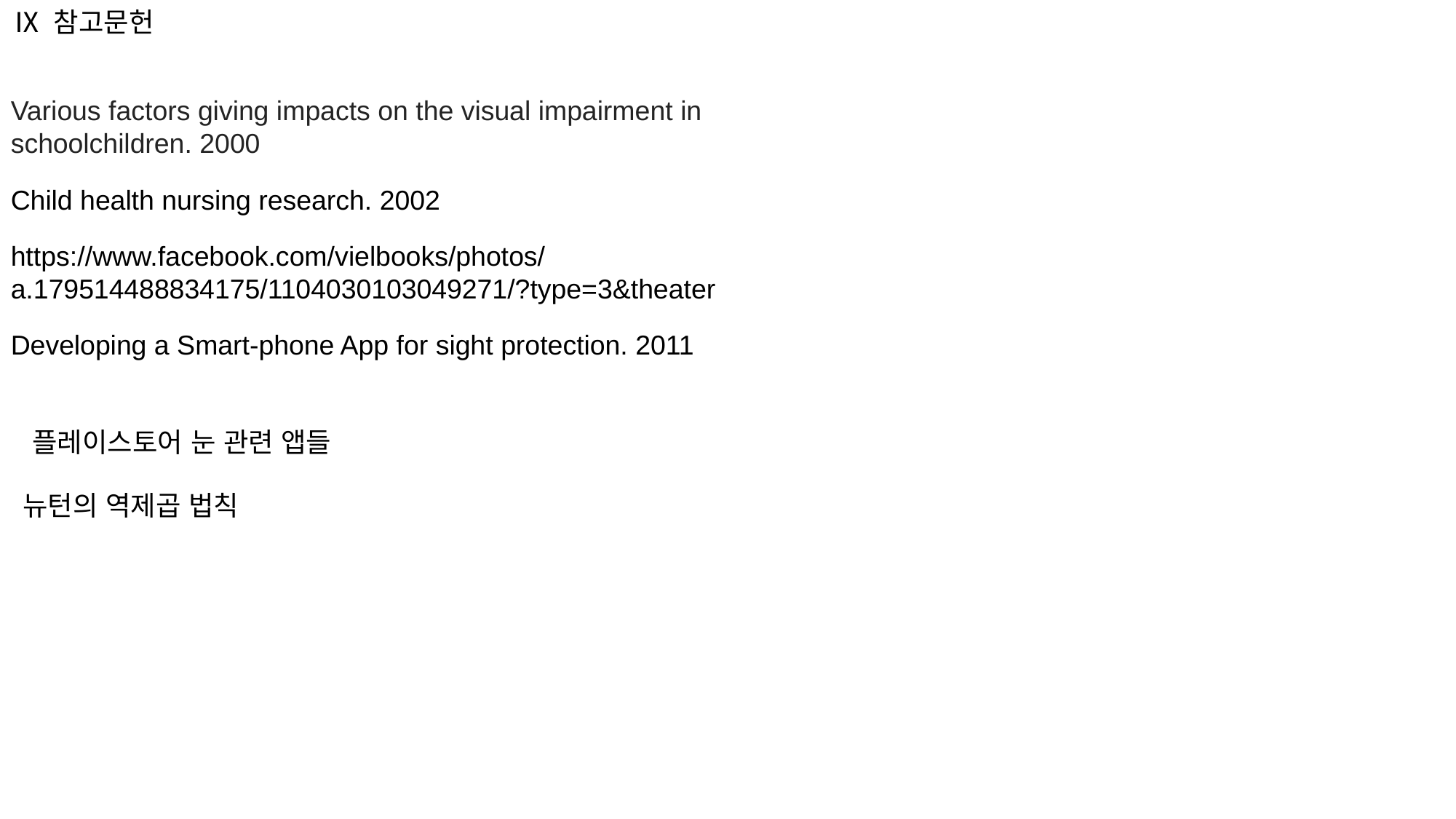

Ⅸ 참고문헌

Various factors giving impacts on the visual impairment in schoolchildren. 2000
Child health nursing research. 2002
https://www.facebook.com/vielbooks/photos/a.179514488834175/1104030103049271/?type=3&theater
Developing a Smart-phone App for sight protection. 2011
플레이스토어 눈 관련 앱들
뉴턴의 역제곱 법칙